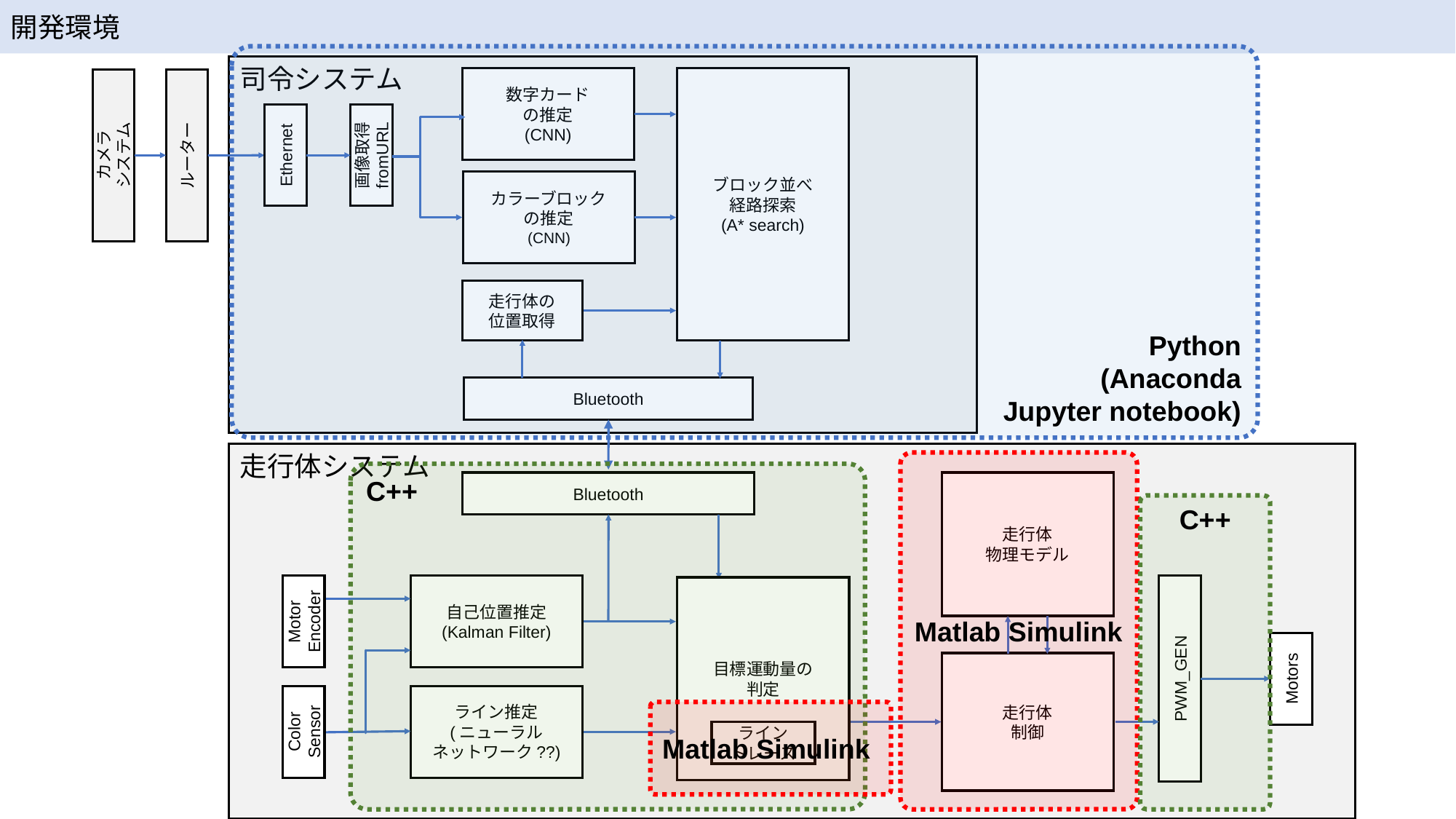

開発環境
Python
(Anaconda
Jupyter notebook)
司令システム
ブロック並べ
経路探索
(A* search)
数字カード
の推定
(CNN)
Ethernet
画像取得
fromURL
カラーブロック
の推定
(CNN)
走行体の
位置取得
Bluetooth
Bluetooth
カメラ
システム
ルーター
走行体システム
走行体
物理モデル
自己位置推定
(Kalman Filter)
目標運動量の
判定
Motor
Encoder
走行体
制御
PWM_GEN
Motors
ライン推定
(ニューラル
ネットワーク??)
Color
Sensor
ライン
トレース
Matlab Simulink
C++
C++
Matlab Simulink